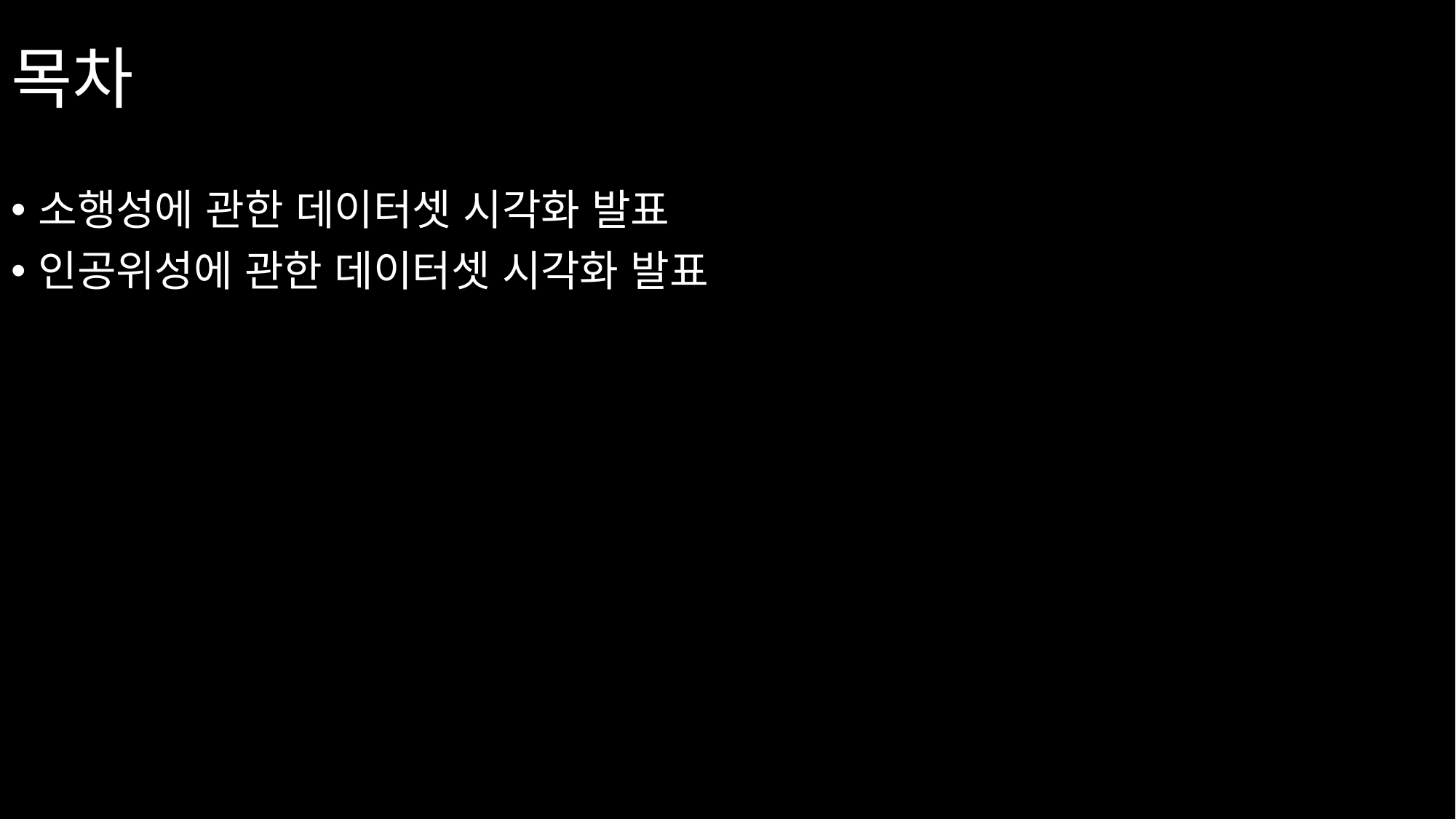

# 목차
소행성에 관한 데이터셋 시각화 발표
인공위성에 관한 데이터셋 시각화 발표